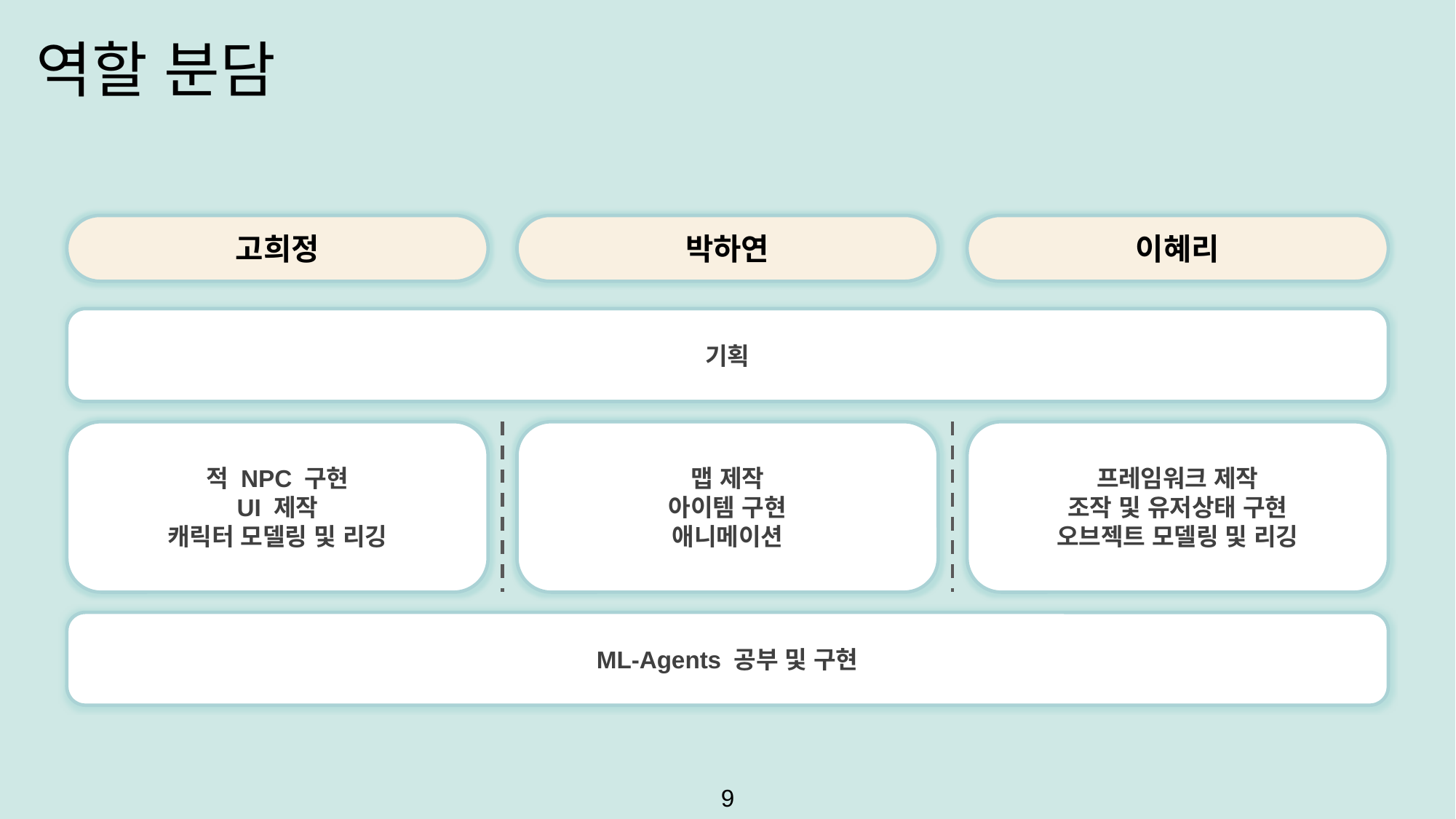

역할 분담
고희정
박하연
이혜리
기획
프레임워크 제작
조작 및 유저상태 구현
오브젝트 모델링 및 리깅
적 NPC 구현
UI 제작
캐릭터 모델링 및 리깅
맵 제작
아이템 구현
애니메이션
ML-Agents 공부 및 구현
9